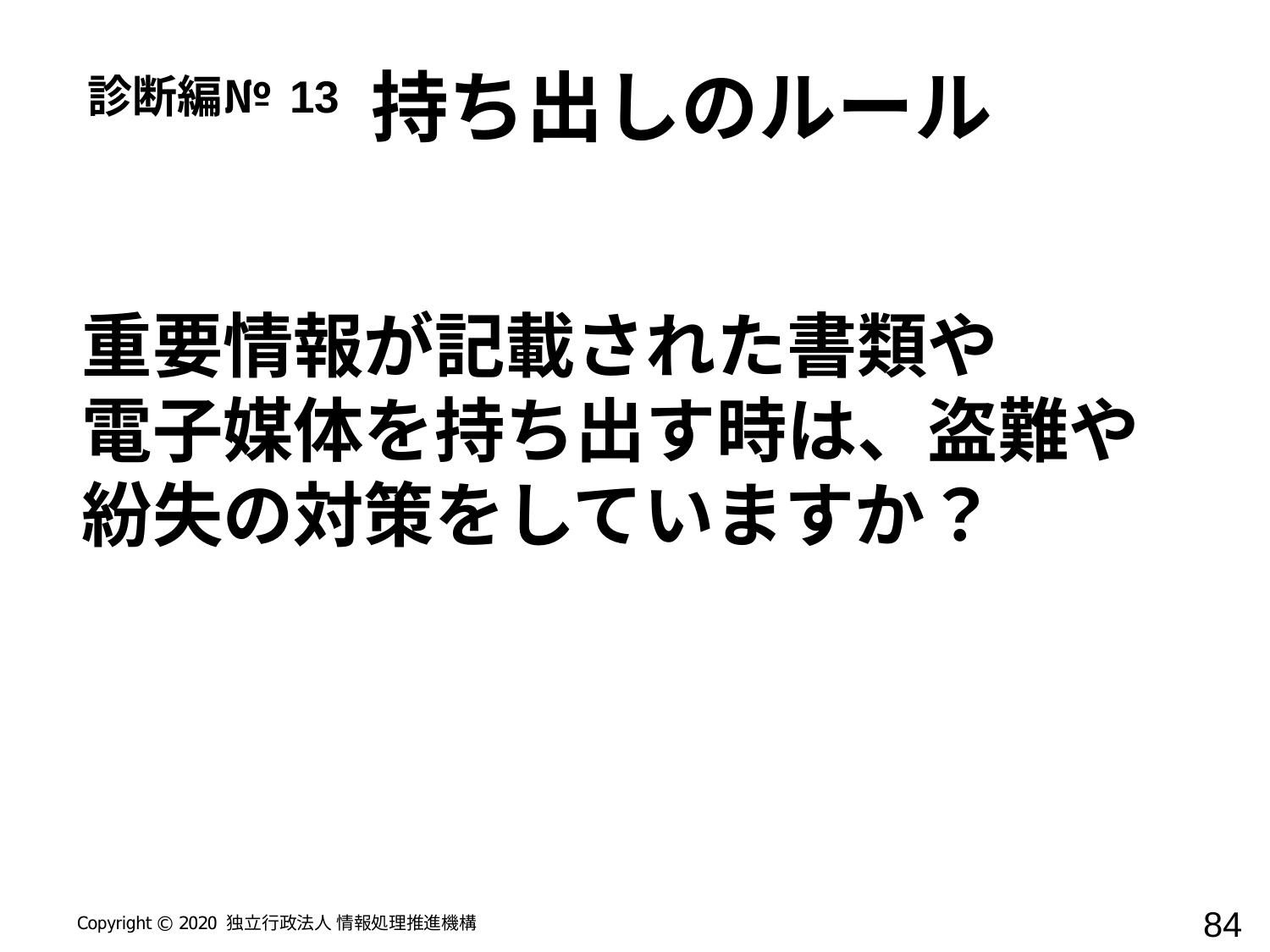

# 診断編№13 持ち出しのルール

重要情報が記載された書類や
電子媒体を持ち出す時は、盗難や紛失の対策をしていますか？